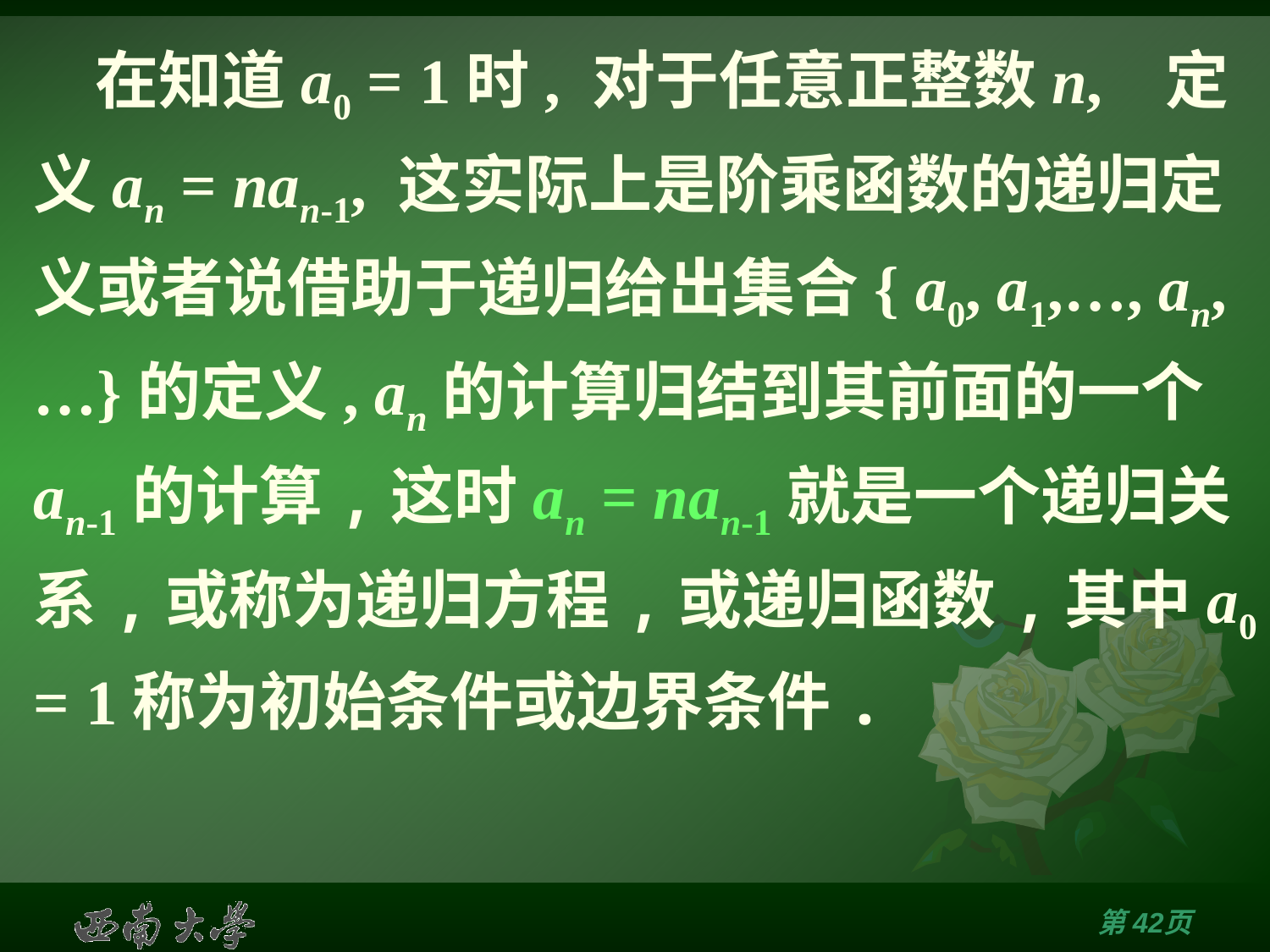

# 在知道a0 = 1时, 对于任意正整数n,   定义an = nan-1, 这实际上是阶乘函数的递归定义或者说借助于递归给出集合{ a0, a1,…, an,…}的定义, an的计算归结到其前面的一个an-1的计算,这时an = nan-1就是一个递归关系,或称为递归方程,或递归函数,其中a0 = 1称为初始条件或边界条件.

第42页